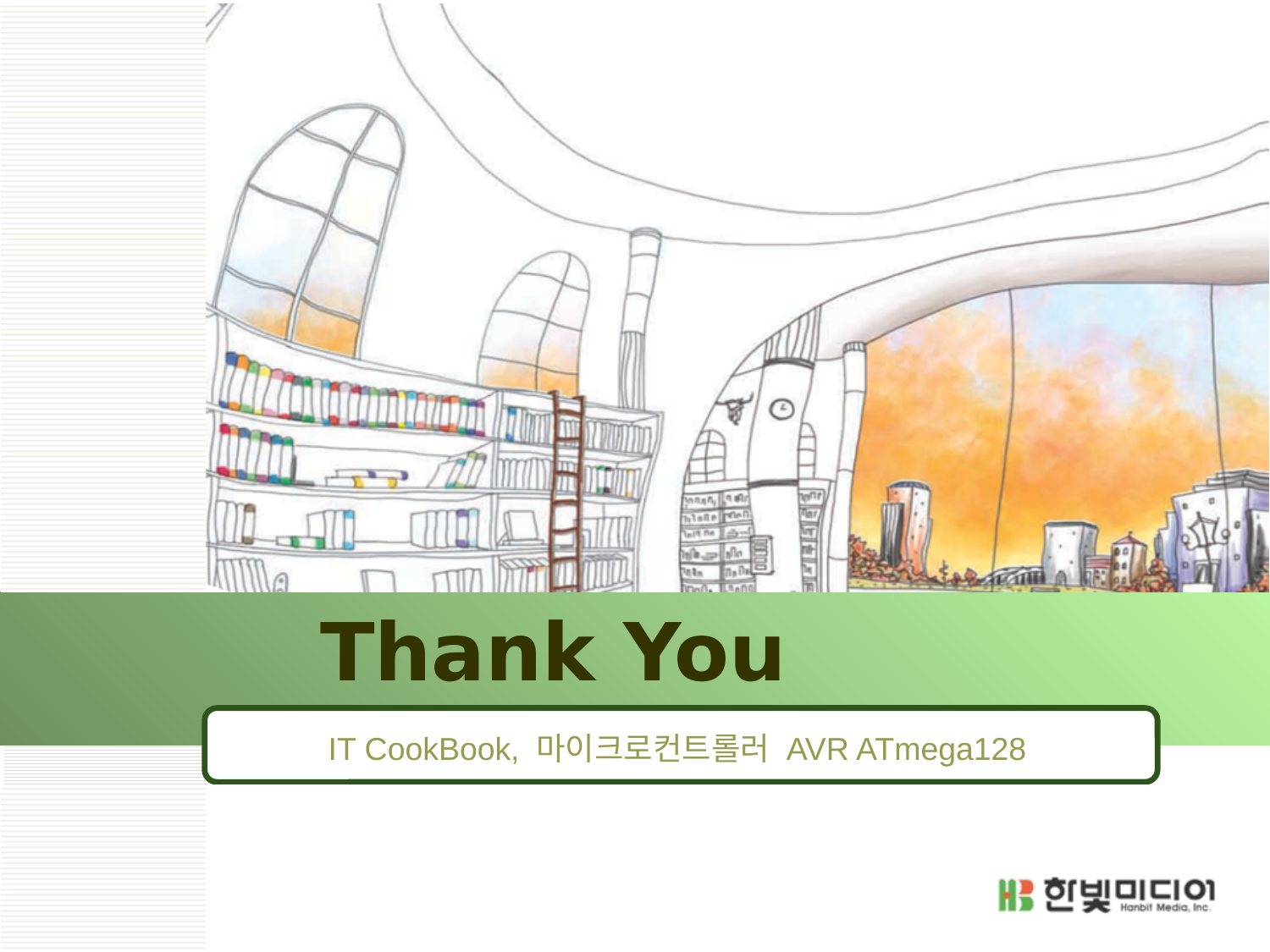

# Thank You
IT CookBook, 마이크로컨트롤러 AVR ATmega128